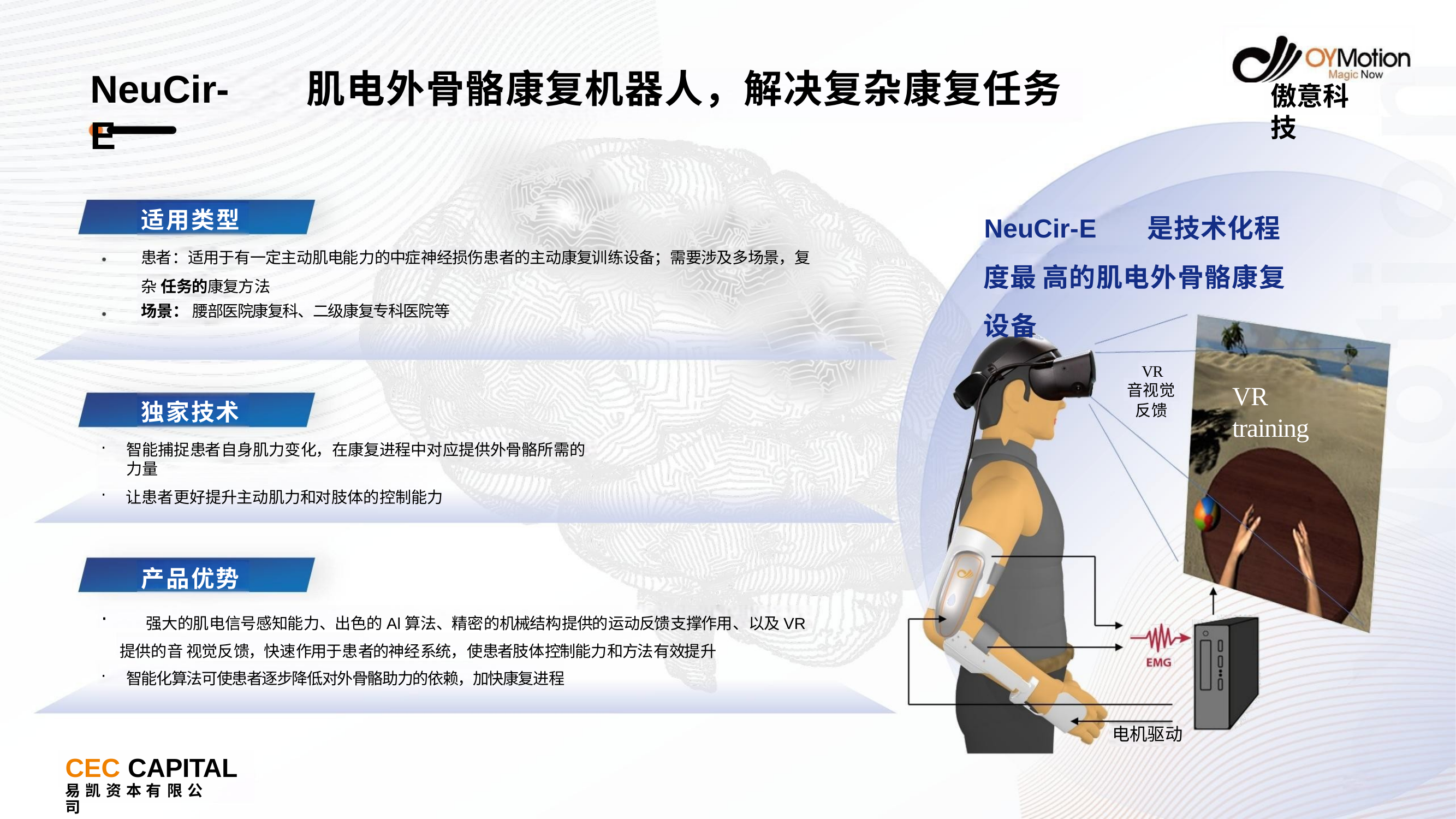

# NeuCir-E
肌电外骨骼康复机器人，解决复杂康复任务
傲意科技
NeuCir-E	是技术化程度最 高的肌电外骨骼康复设备
适用类型
患者：适用于有一定主动肌电能力的中症神经损伤患者的主动康复训练设备；需要涉及多场景，复杂 任务的康复方法
场景： 腰部医院康复科、二级康复专科医院等
VR
音视觉
反馈
VR training
独家技术
智能捕捉患者自身肌力变化，在康复进程中对应提供外骨骼所需的力量
让患者更好提升主动肌力和对肢体的控制能力
产品优势
	强大的肌电信号感知能力、出色的Al算法、精密的机械结构提供的运动反馈支撑作用、以及VR提供的音 视觉反馈，快速作用于患者的神经系统，使患者肢体控制能力和方法有效提升
智能化算法可使患者逐步降低对外骨骼助力的依赖，加快康复进程
电机驱动
CEC CAPITAL
易 凯 资 本 有 限 公	司
22